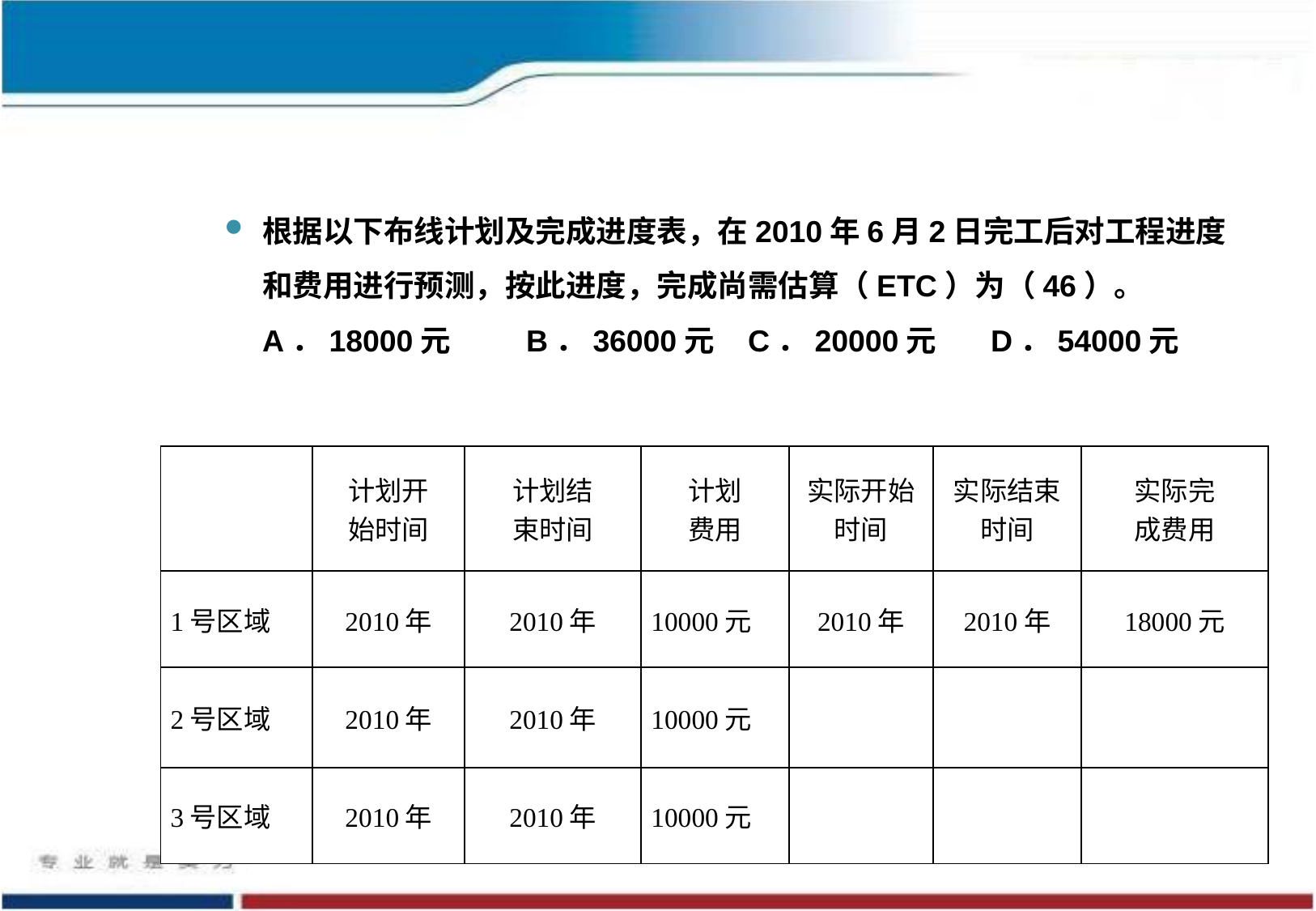

根据以下布线计划及完成进度表，在2010年6月2日完工后对工程进度和费用进行预测，按此进度，完成尚需估算（ETC）为（46）。
	A．18000元	  B．36000元	C．20000元	D．54000元
|  | 计划开 始时间 | 计划结 束时间 | 计划 费用 | 实际开始时间 | 实际结束时间 | 实际完 成费用 |
| --- | --- | --- | --- | --- | --- | --- |
| 1号区域 | 2010年 | 2010年 | 10000元 | 2010年 | 2010年 | 18000元 |
| 2号区域 | 2010年 | 2010年 | 10000元 |  |  |  |
| 3号区域 | 2010年 | 2010年 | 10000元 |  |  |  |